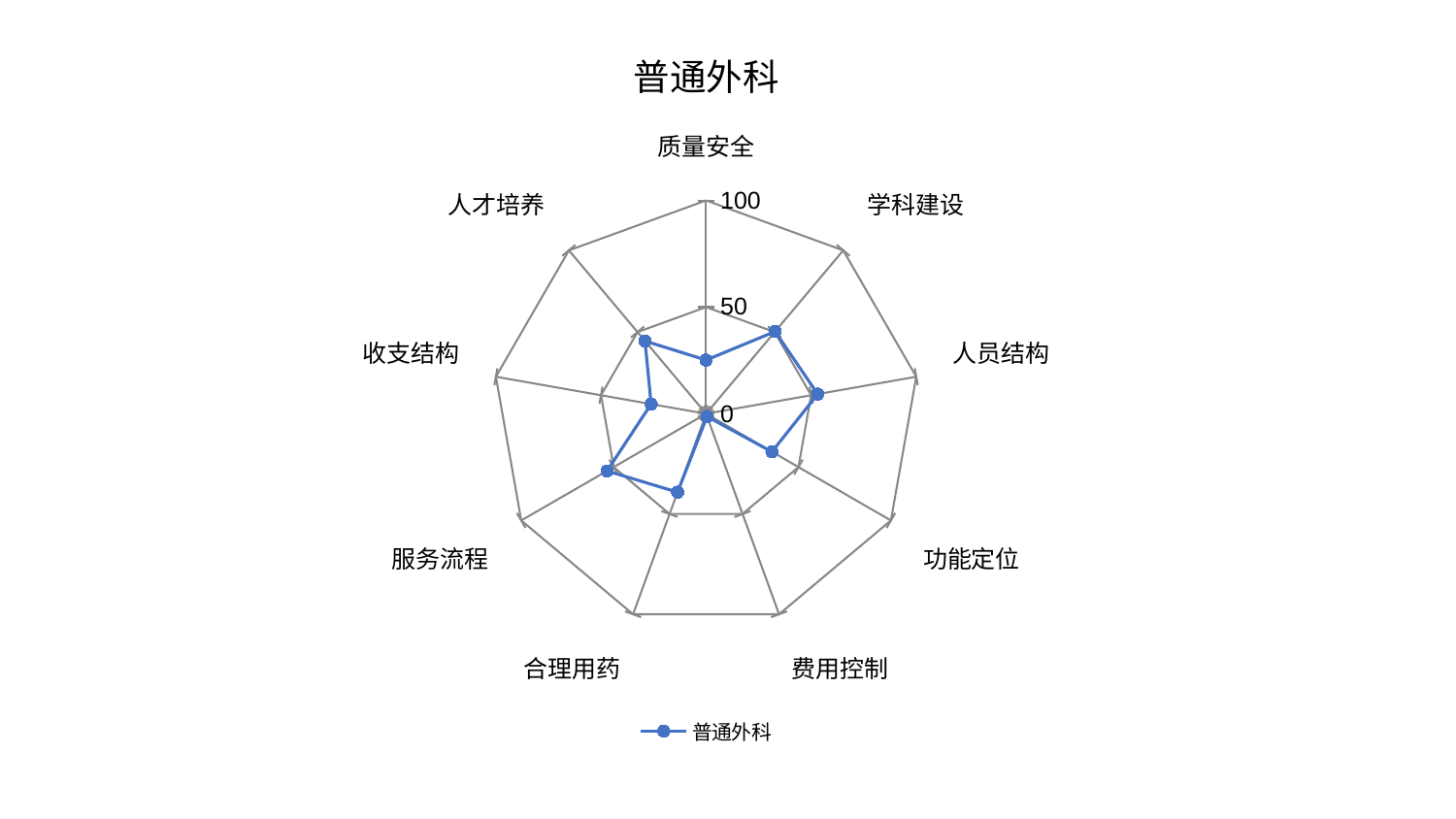

### Chart: 普通外科

| Category | 普通外科 |
|---|---|
| 质量安全 | 25.201299768437554 |
| 学科建设 | 50.35985232681764 |
| 人员结构 | 53.11385431430957 |
| 功能定位 | 35.64269040911368 |
| 费用控制 | 1.3689156042555708 |
| 合理用药 | 39.1196290794936 |
| 服务流程 | 53.60099644733454 |
| 收支结构 | 26.15326876646608 |
| 人才培养 | 44.54035823181254 |
104